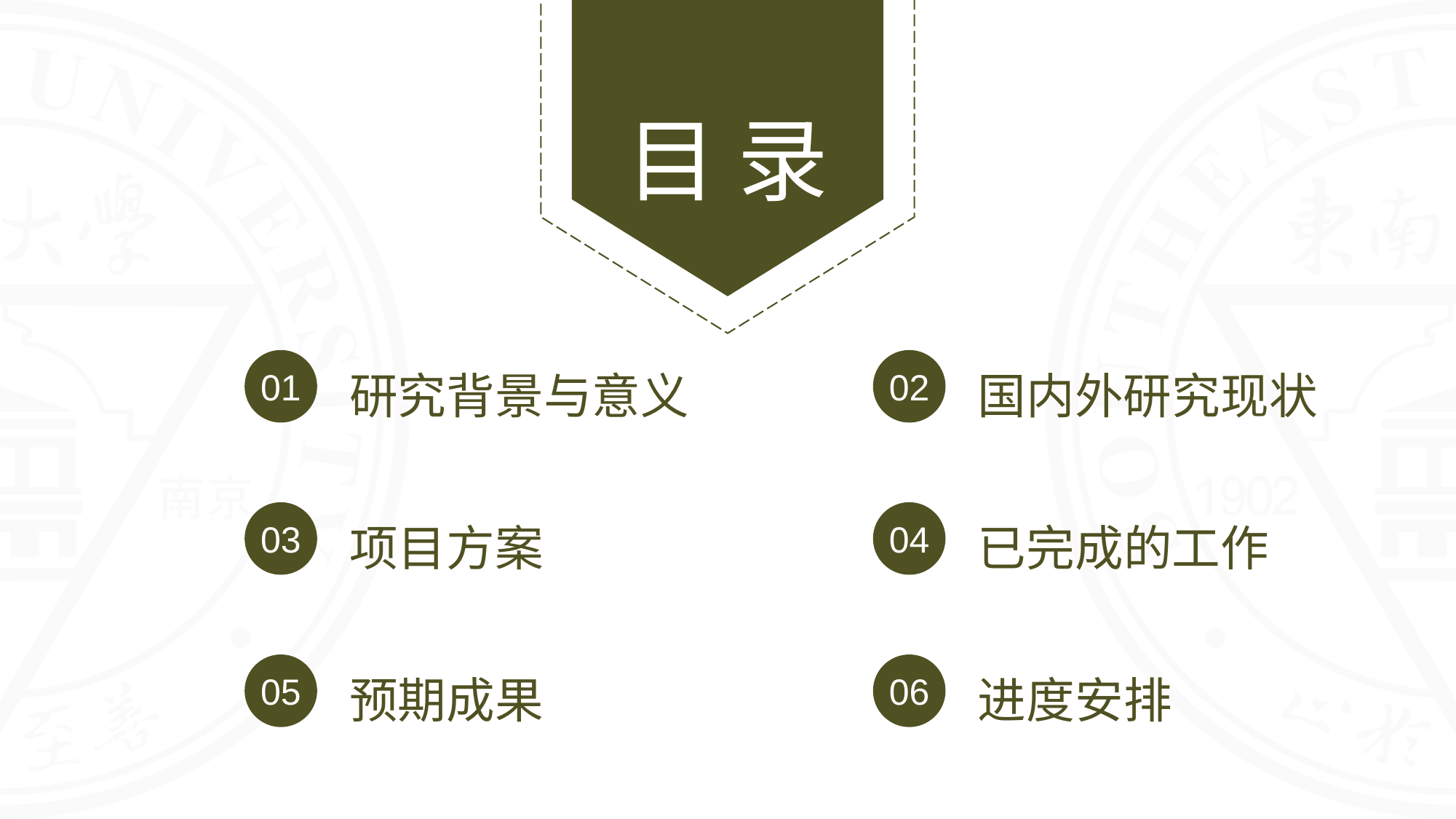

研究背景与意义
01
国内外研究现状
02
项目方案
03
已完成的工作

04
预期成果
05
进度安排
06